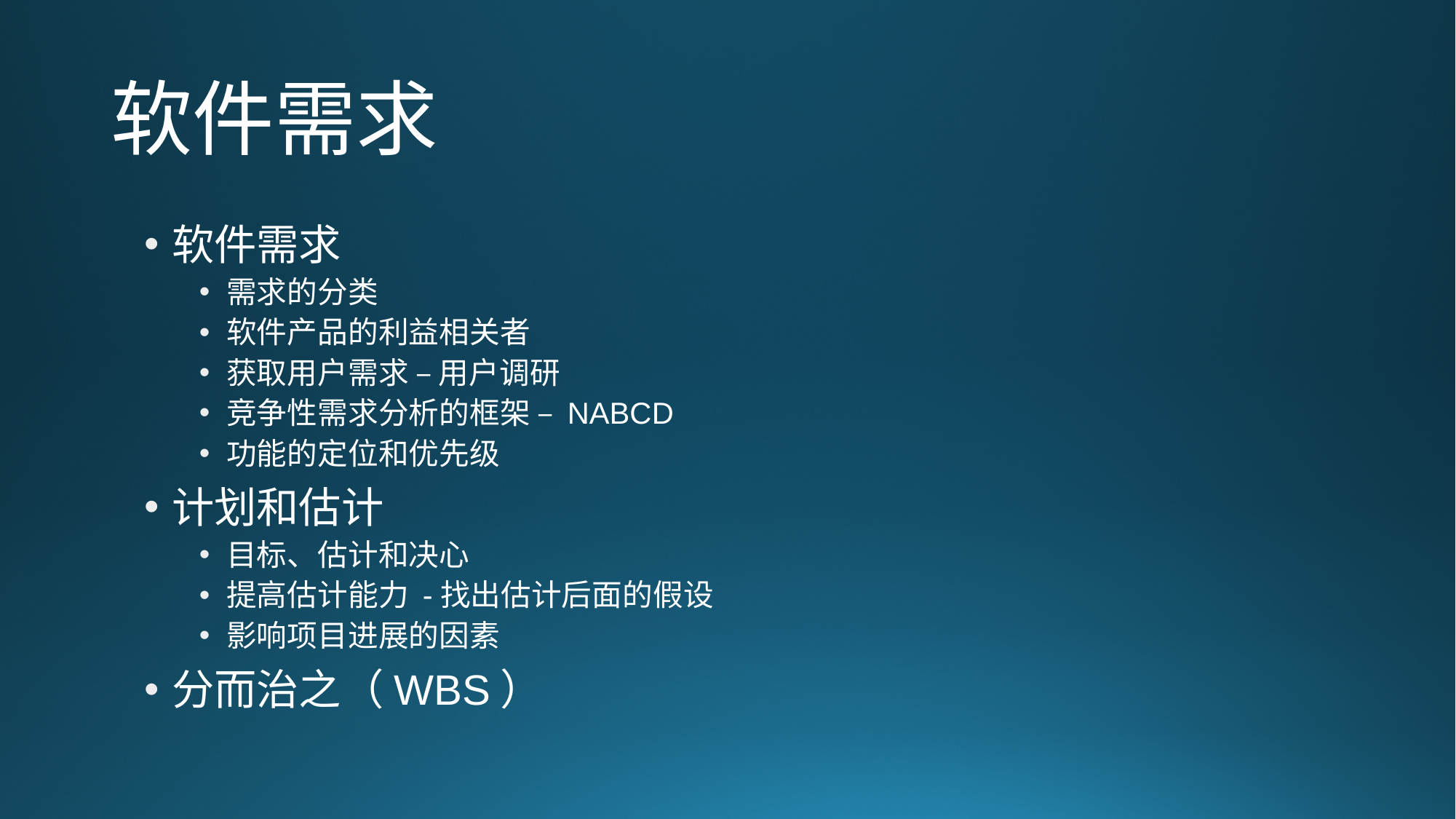

# 软件需求
软件需求
需求的分类
软件产品的利益相关者
获取用户需求 – 用户调研
竞争性需求分析的框架 – NABCD
功能的定位和优先级
计划和估计
目标、估计和决心
提高估计能力 -找出估计后面的假设
影响项目进展的因素
分而治之（WBS）